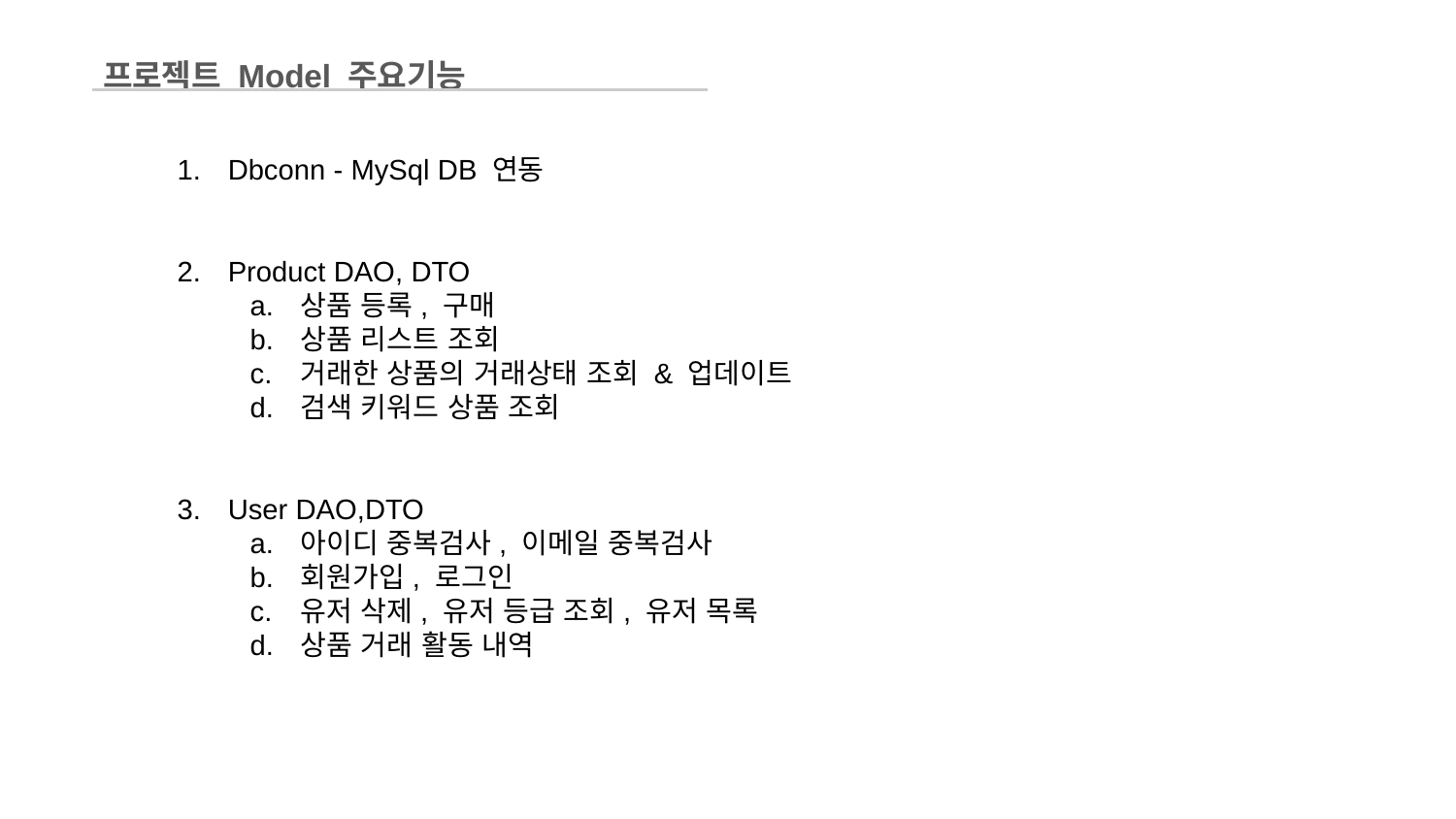

프로젝트 Model 주요기능
Dbconn - MySql DB 연동

Product DAO, DTO
상품 등록, 구매
상품 리스트 조회
거래한 상품의 거래상태 조회 & 업데이트
검색 키워드 상품 조회

User DAO,DTO
아이디 중복검사, 이메일 중복검사
회원가입, 로그인
유저 삭제, 유저 등급 조회, 유저 목록
상품 거래 활동 내역